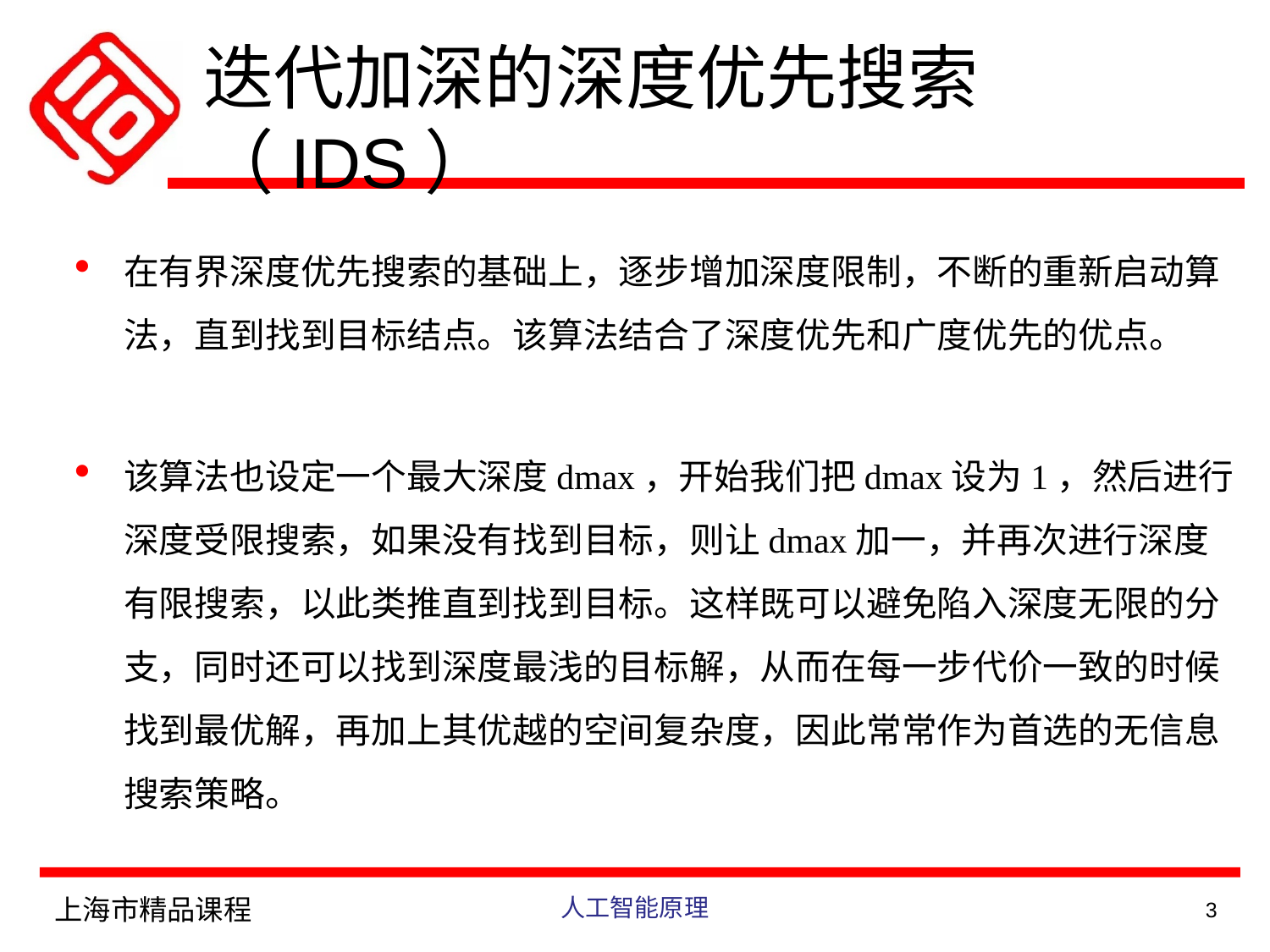

# 迭代加深的深度优先搜索（IDS）
在有界深度优先搜索的基础上，逐步增加深度限制，不断的重新启动算法，直到找到目标结点。该算法结合了深度优先和广度优先的优点。

该算法也设定一个最大深度dmax，开始我们把dmax设为1，然后进行深度受限搜索，如果没有找到目标，则让dmax加一，并再次进行深度有限搜索，以此类推直到找到目标。这样既可以避免陷入深度无限的分支，同时还可以找到深度最浅的目标解，从而在每一步代价一致的时候找到最优解，再加上其优越的空间复杂度，因此常常作为首选的无信息搜索策略。

上海市精品课程
人工智能原理
3